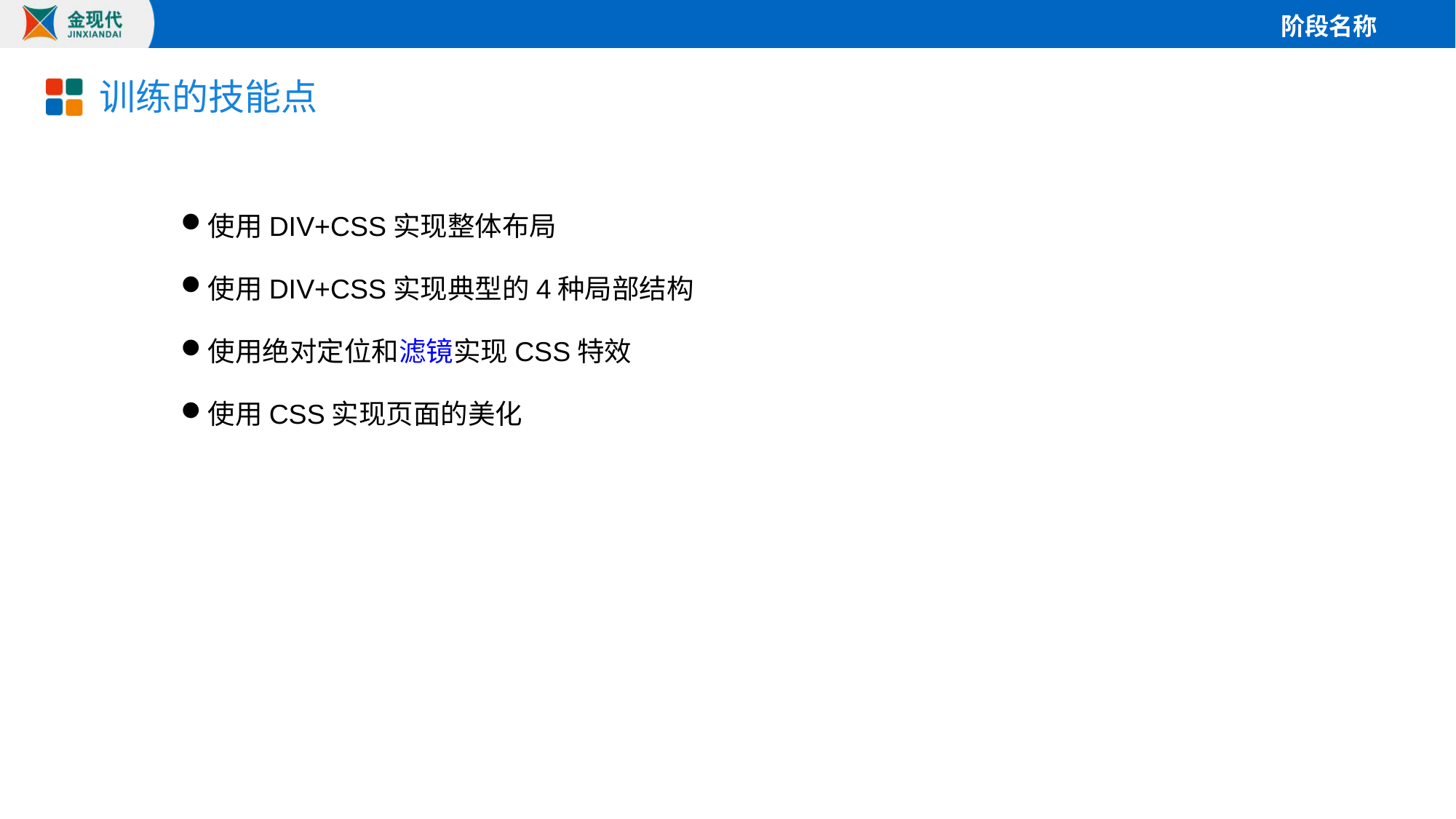

# 训练的技能点
使用DIV+CSS实现整体布局
使用DIV+CSS实现典型的4种局部结构
使用绝对定位和滤镜实现CSS特效
使用CSS实现页面的美化